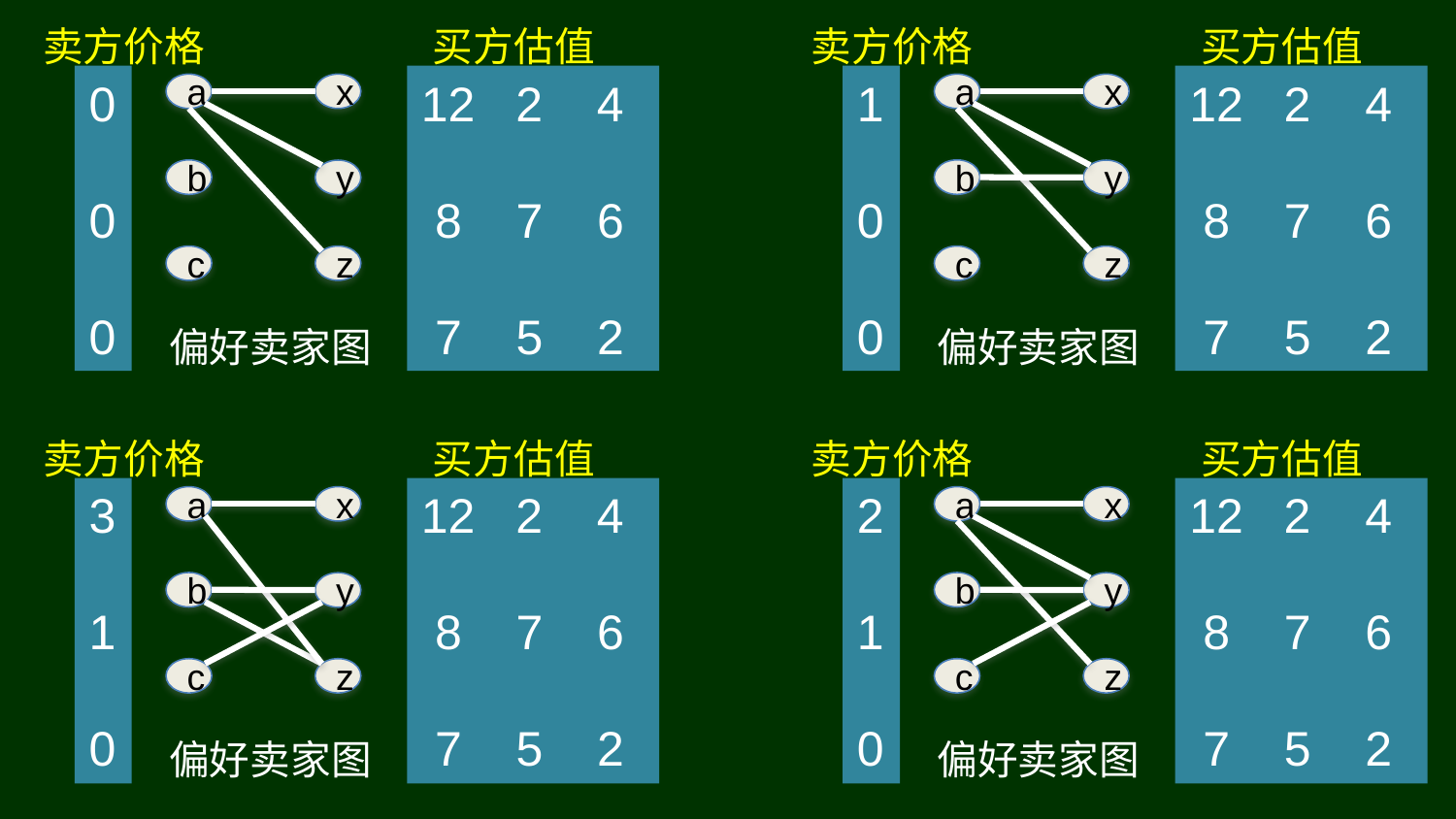

卖方价格
买方估值
卖方价格
买方估值
0

0

0
12   2    4

 8    7    6

 7    5    2
1

0

0
12   2    4

 8    7    6

 7    5    2
a
x
a
x
b
b
y
y
c
z
c
z
偏好卖家图
偏好卖家图
卖方价格
买方估值
卖方价格
买方估值
3

1

0
12   2    4

 8    7    6

 7    5    2
2

1

0
12   2    4

 8    7    6

 7    5    2
a
x
a
x
b
b
y
y
c
z
c
z
偏好卖家图
偏好卖家图